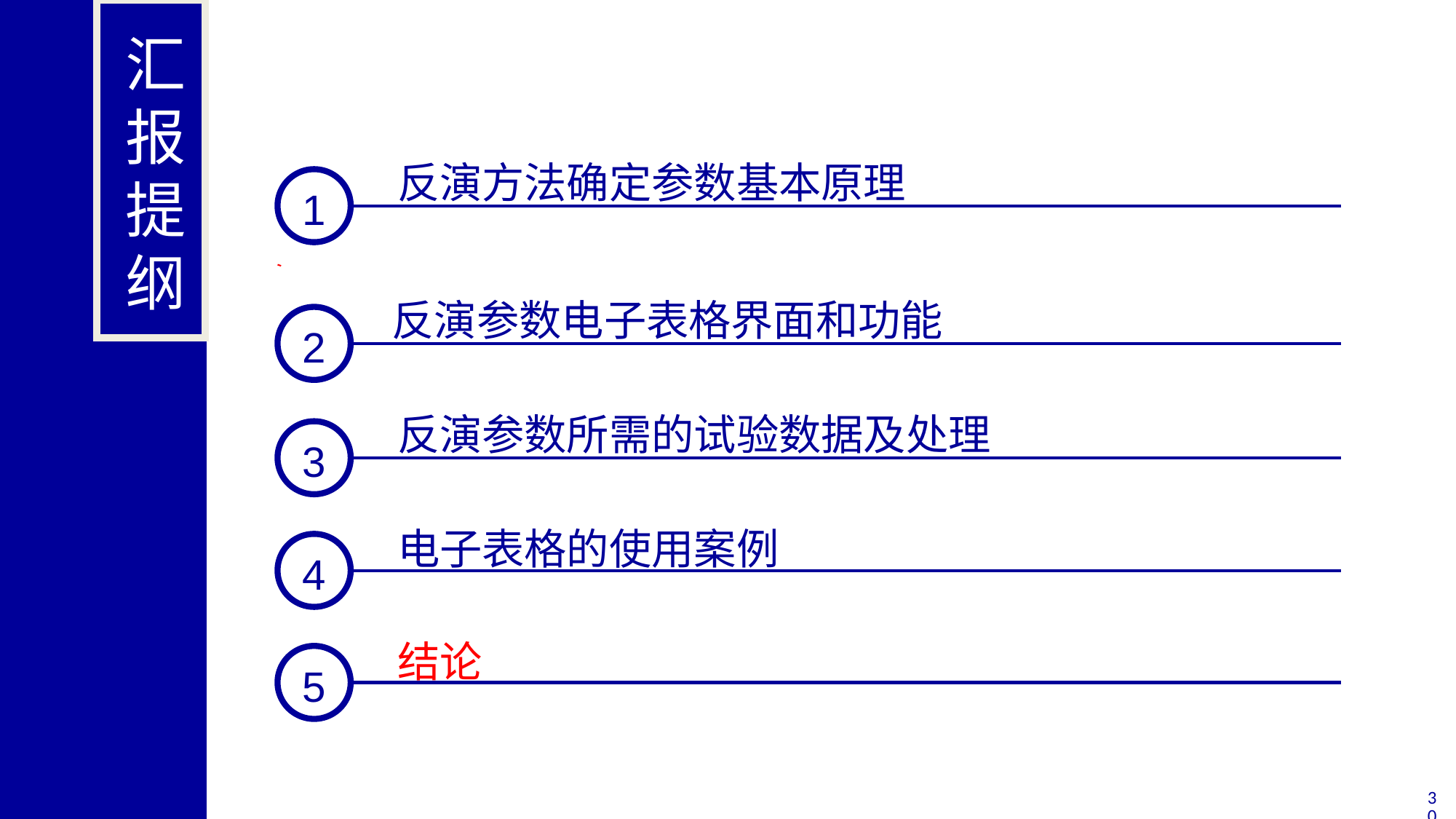

汇报提纲
反演方法确定参数基本原理

1
反演参数电子表格界面和功能

2
反演参数所需的试验数据及处理

3
电子表格的使用案例

4
结论

5
30